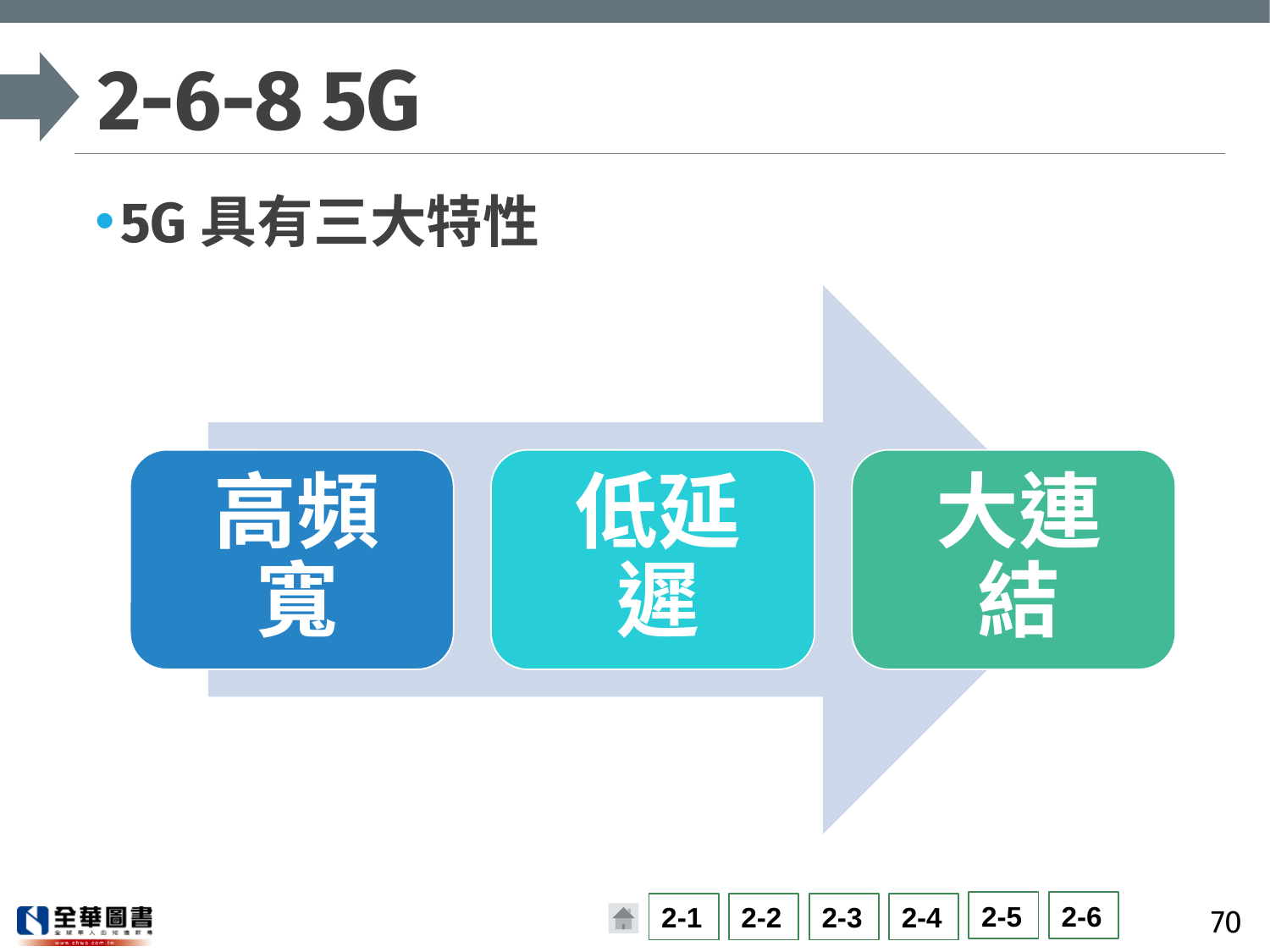

# 2-6-8 5G
5G具有三大特性
高頻寬
低延遲
大連結
70